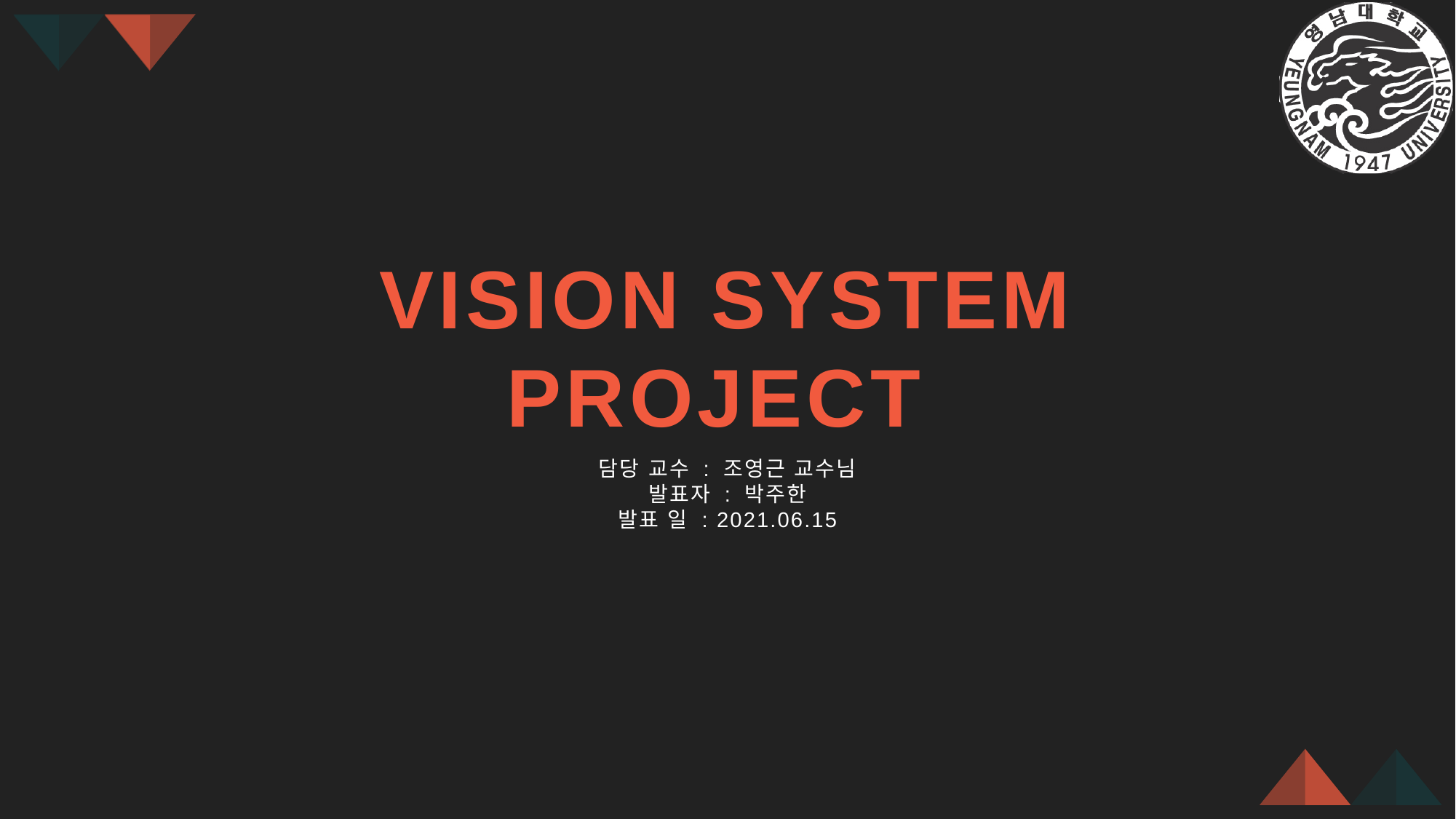

VISION SYSTEM PROJECT
담당 교수 : 조영근 교수님
발표자 : 박주한
발표 일 : 2021.06.15